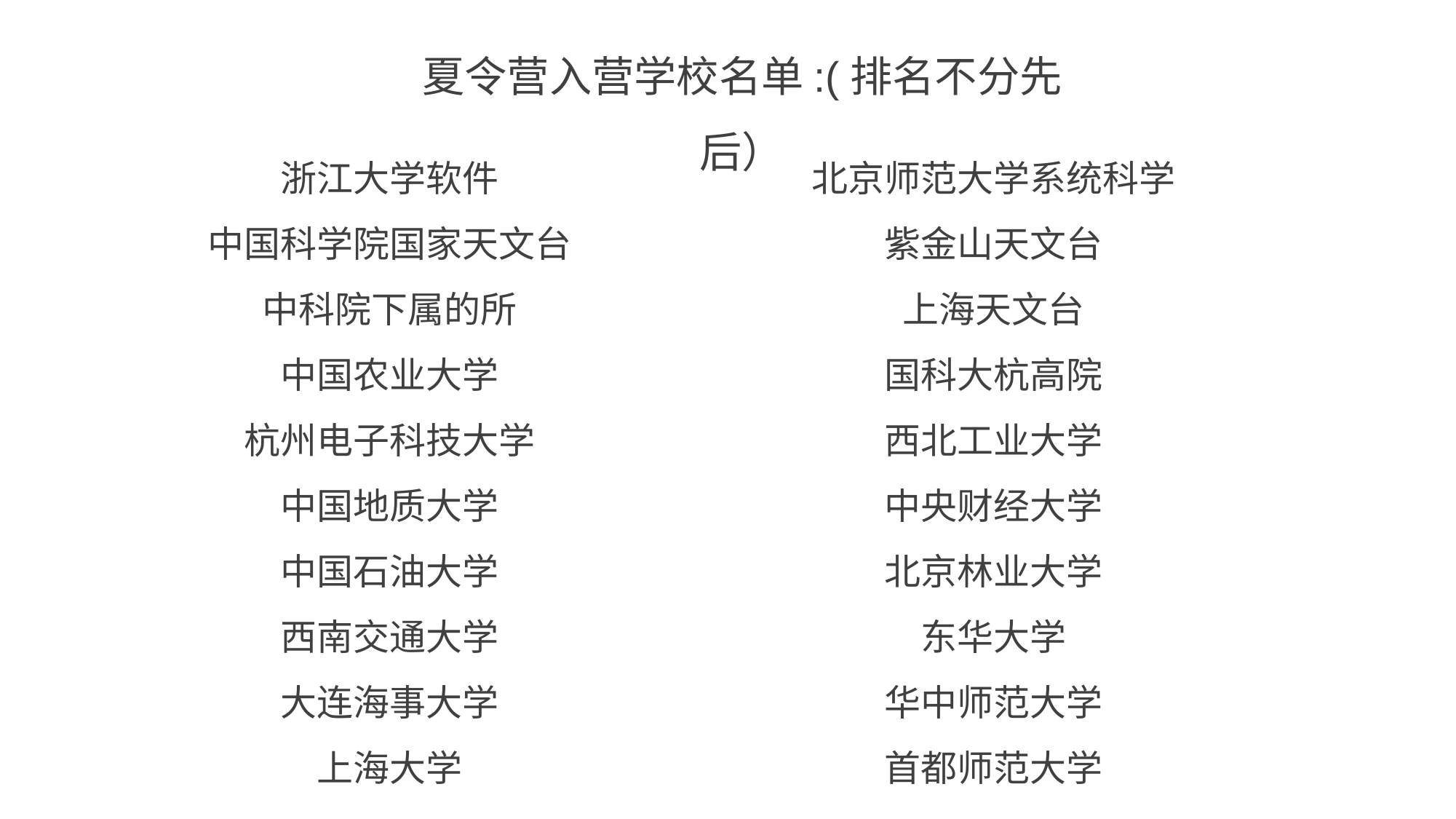

夏令营入营学校名单:(排名不分先后）
浙江大学软件
中国科学院国家天文台
中科院下属的所
中国农业大学
杭州电子科技大学
中国地质大学
中国石油大学
西南交通大学
大连海事大学
上海大学

北京师范大学系统科学
紫金山天文台
上海天文台
国科大杭高院
西北工业大学
中央财经大学
北京林业大学
东华大学
华中师范大学
首都师范大学